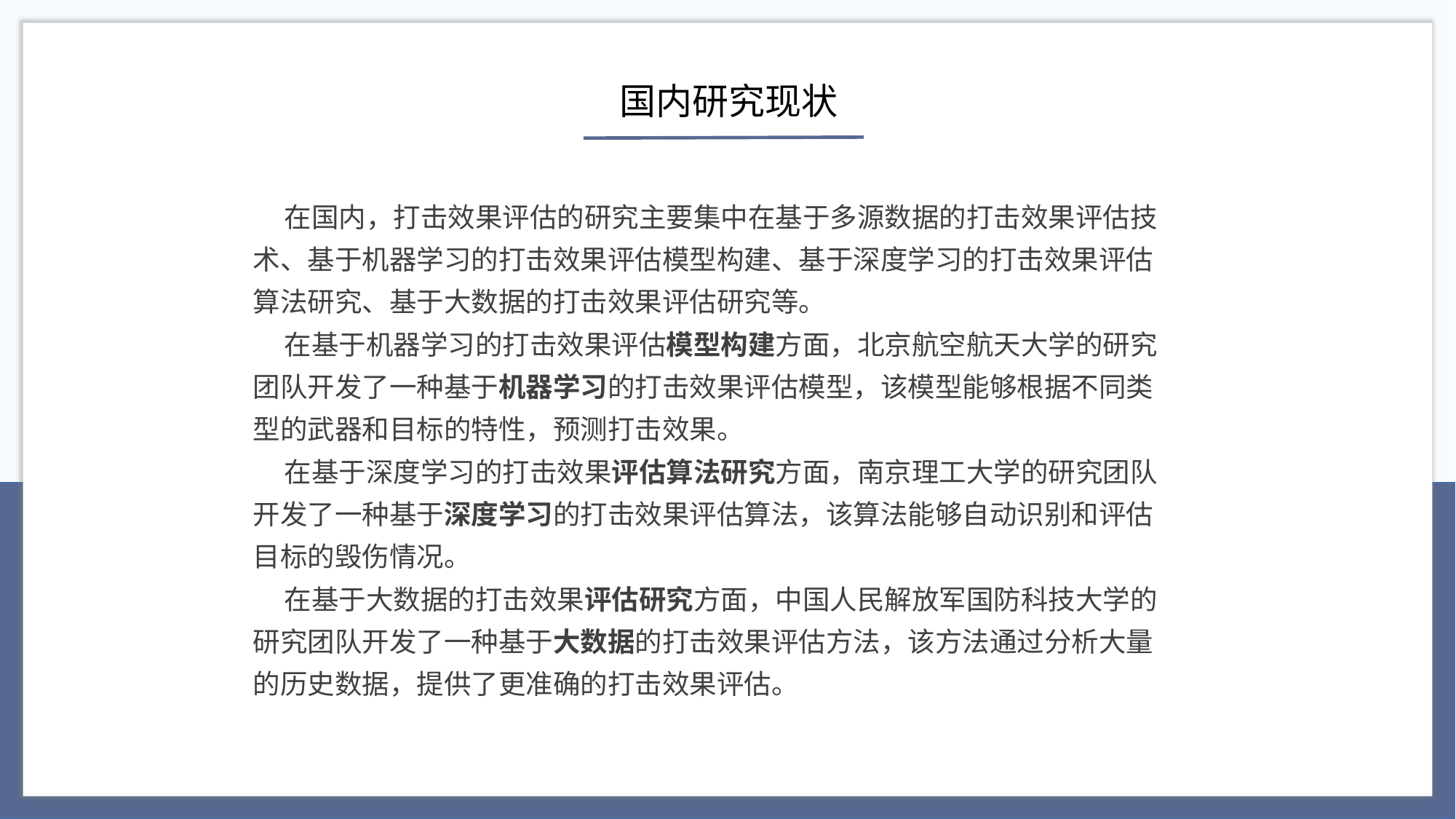

美国是打击效果评估研究的领先者，其研究主要集中在多源数据融合、机器学习和深度学习技术的应用等方面。
国内研究现状

    在国内，打击效果评估的研究主要集中在基于多源数据的打击效果评估技术、基于机器学习的打击效果评估模型构建、基于深度学习的打击效果评估算法研究、基于大数据的打击效果评估研究等。
    在基于机器学习的打击效果评估模型构建方面，北京航空航天大学的研究团队开发了一种基于机器学习的打击效果评估模型，该模型能够根据不同类型的武器和目标的特性，预测打击效果。
    在基于深度学习的打击效果评估算法研究方面，南京理工大学的研究团队开发了一种基于深度学习的打击效果评估算法，该算法能够自动识别和评估目标的毁伤情况。
    在基于大数据的打击效果评估研究方面，中国人民解放军国防科技大学的研究团队开发了一种基于大数据的打击效果评估方法，该方法通过分析大量的历史数据，提供了更准确的打击效果评估。